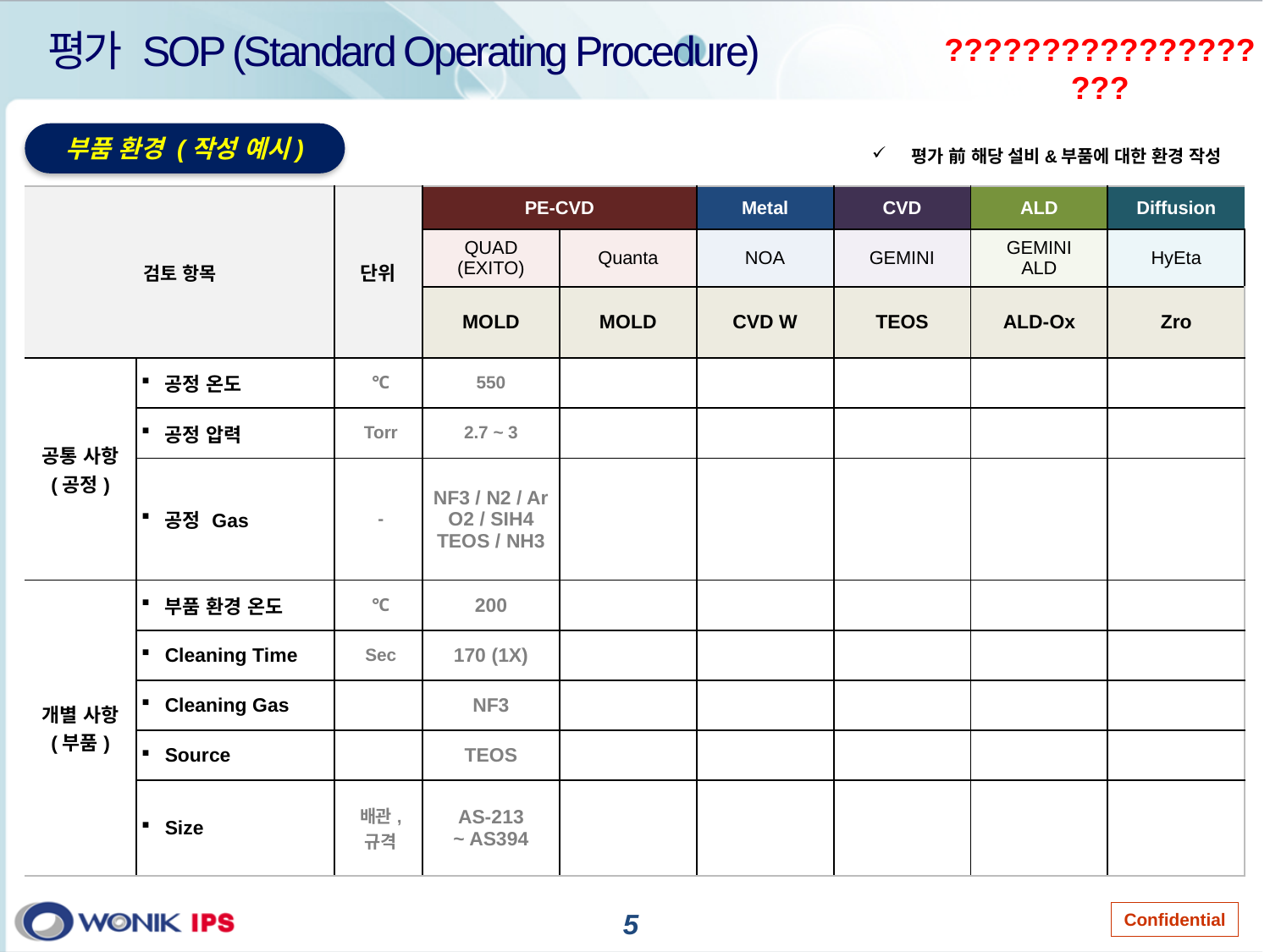

# 평가 SOP (Standard Operating Procedure)
???????????????????
부품 환경 (작성 예시)
평가 前 해당 설비&부품에 대한 환경 작성
| 검토 항목 |  | 단위 | PE-CVD |  | Metal | CVD | ALD | Diffusion |
| --- | --- | --- | --- | --- | --- | --- | --- | --- |
|  |  |  | QUAD (EXITO) | Quanta | NOA | GEMINI | GEMINI ALD | HyEta |
|  |  |  | MOLD | MOLD | CVD W | TEOS | ALD-Ox | Zro |
| 공통 사항 (공정) | 공정 온도 | ℃ | 550 |  |  |  |  |  |
|  | 공정 압력 | Torr | 2.7 ~ 3 |  |  |  |  |  |
|  | 공정 Gas | - | NF3 / N2 / Ar O2 / SIH4 TEOS / NH3 |  |  |  |  |  |
| 개별 사항 (부품) | 부품 환경 온도 | ℃ | 200 |  |  |  |  |  |
|  | Cleaning Time | Sec | 170 (1X) |  |  |  |  |  |
|  | Cleaning Gas |  | NF3 |  |  |  |  |  |
|  | Source |  | TEOS |  |  |  |  |  |
|  | Size | 배관, 규격 | AS-213 ~ AS394 |  |  |  |  |  |